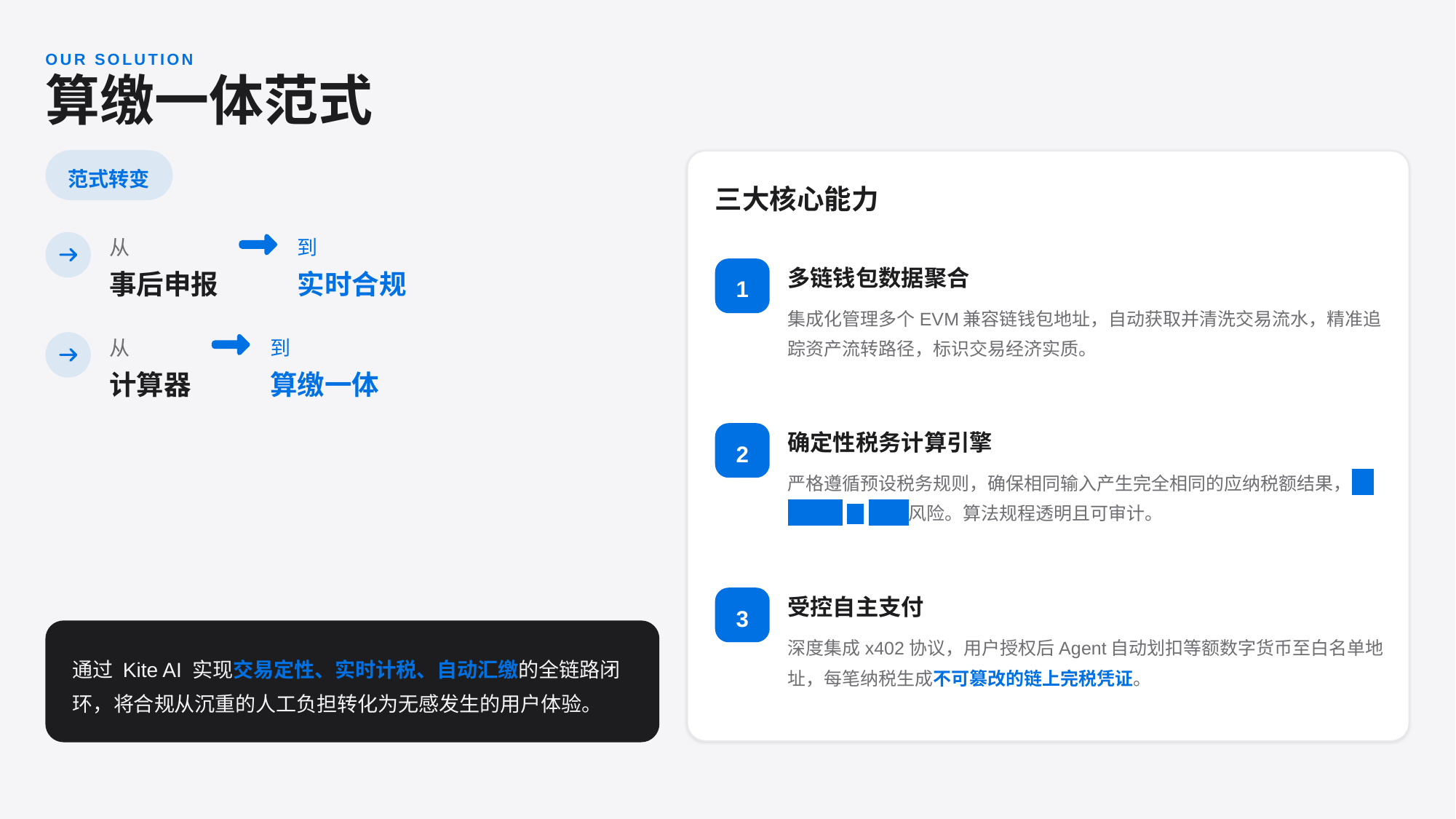

OUR SOLUTION
算缴一体范式

范式转变
三大核心能力
从

到

1

多链钱包数据聚合
事后申报
实时合规
集成化管理多个EVM兼容链钱包地址，自动获取并清洗交易流水，精准追踪资产流转路径，标识交易经济实质。
从

到

计算器
算缴一体
2

确定性税务计算引擎
严格遵循预设税务规则，确保相同输入产生完全相同的应纳税额结果， 彻底杜绝AI幻觉 风险。算法规程透明且可审计。
3

受控自主支付

深度集成x402协议，用户授权后Agent自动划扣等额数字货币至白名单地址，每笔纳税生成不可篡改的链上完税凭证。
通过 Kite AI 实现交易定性、实时计税、自动汇缴的全链路闭环，将合规从沉重的人工负担转化为无感发生的用户体验。